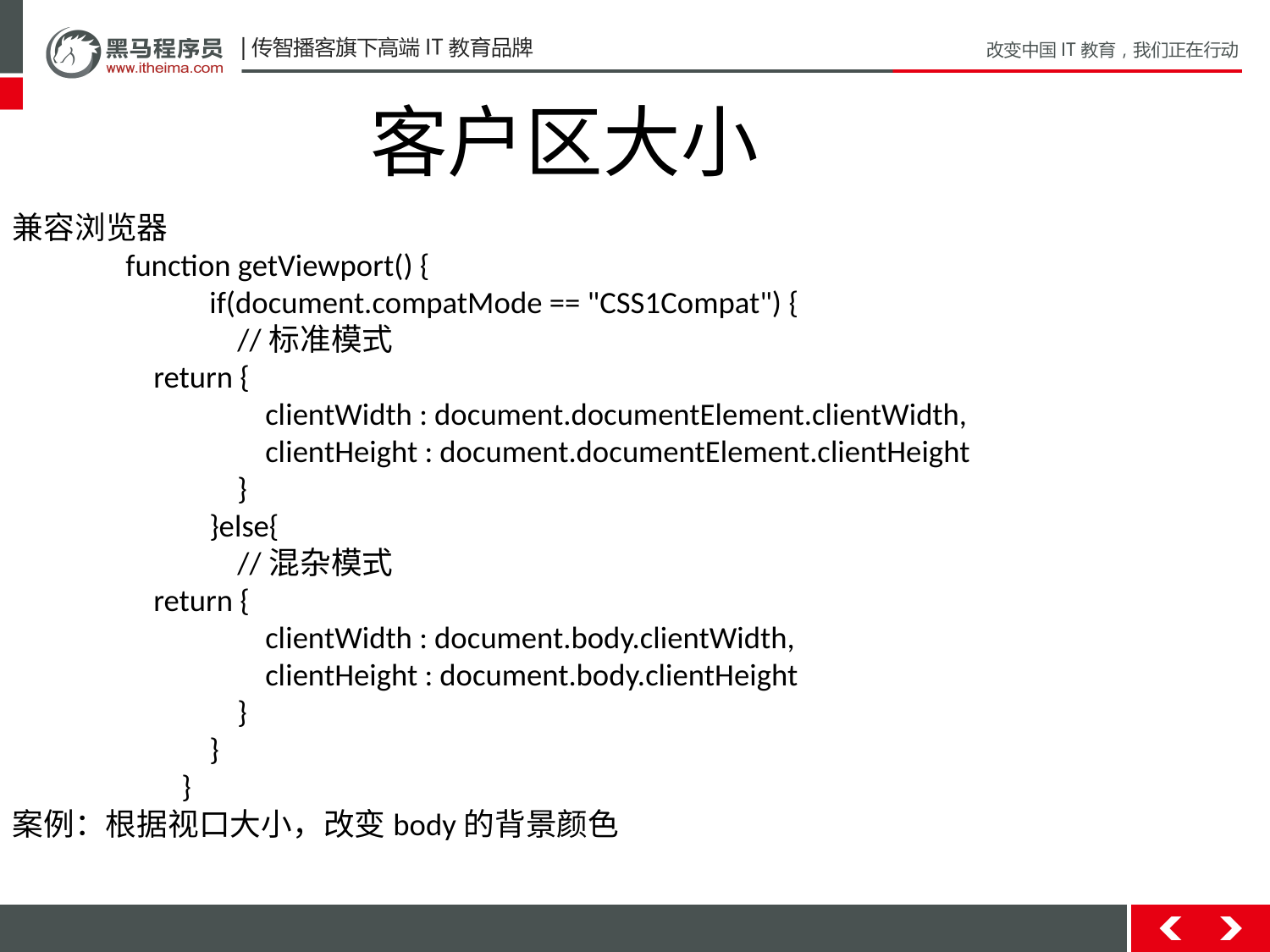

客户区大小
兼容浏览器
function getViewport() {
            if(document.compatMode == "CSS1Compat") {
                //标准模式
	    return {
                    clientWidth : document.documentElement.clientWidth,
                    clientHeight : document.documentElement.clientHeight
                }
            }else{
                //混杂模式
	    return {
                    clientWidth : document.body.clientWidth,
                    clientHeight : document.body.clientHeight
                }
            }
        }
案例：根据视口大小，改变body的背景颜色